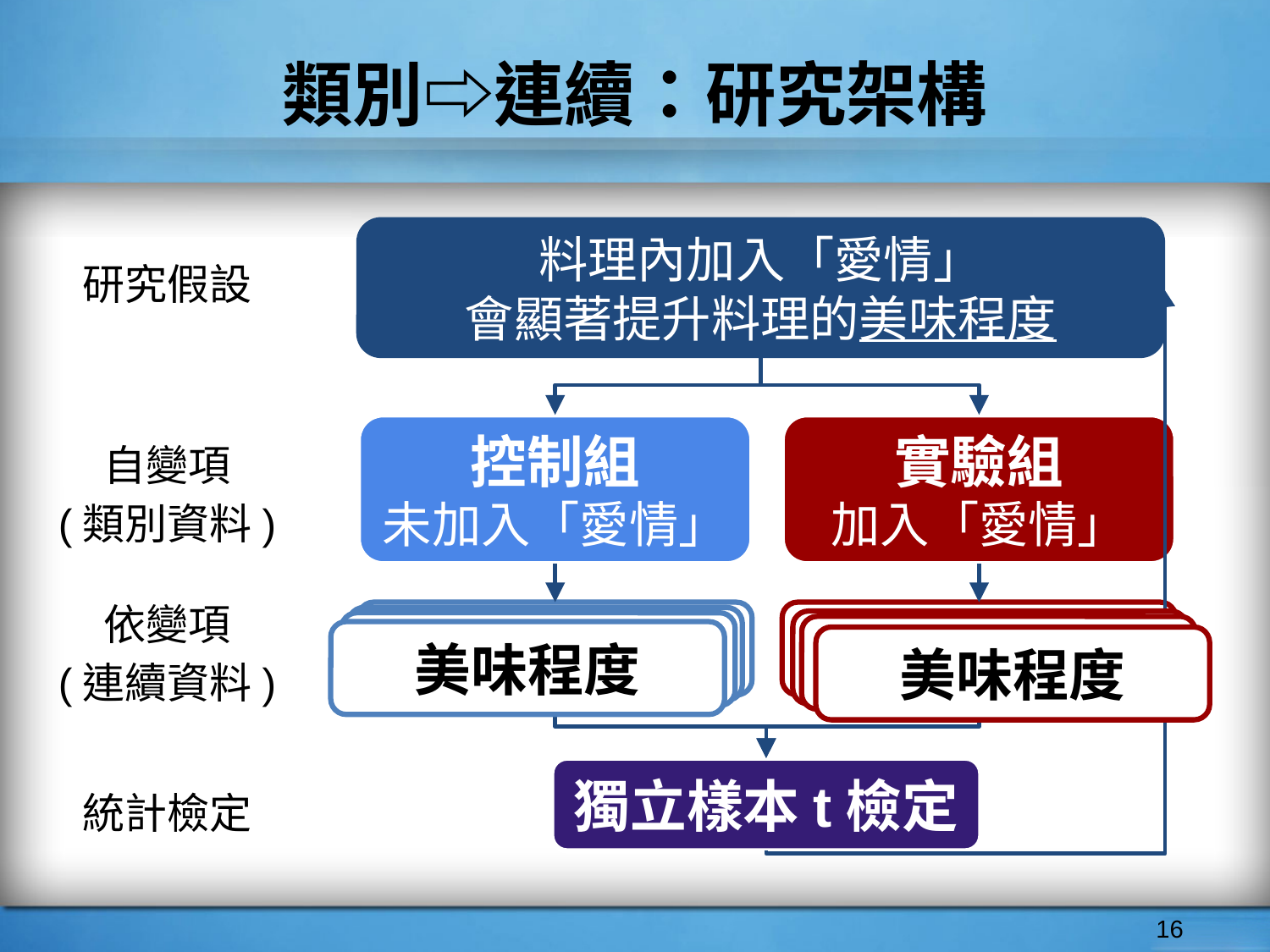

# 類別⇨連續：研究架構
料理內加入「愛情」
會顯著提升料理的美味程度
研究假設
控制組
未加入「愛情」
實驗組
加入「愛情」
自變項
(類別資料)
美味程度
美味程度
美味程度
美味程度
美味程度
美味程度
依變項
(連續資料)
美味程度
美味程度
獨立樣本t檢定
統計檢定
16